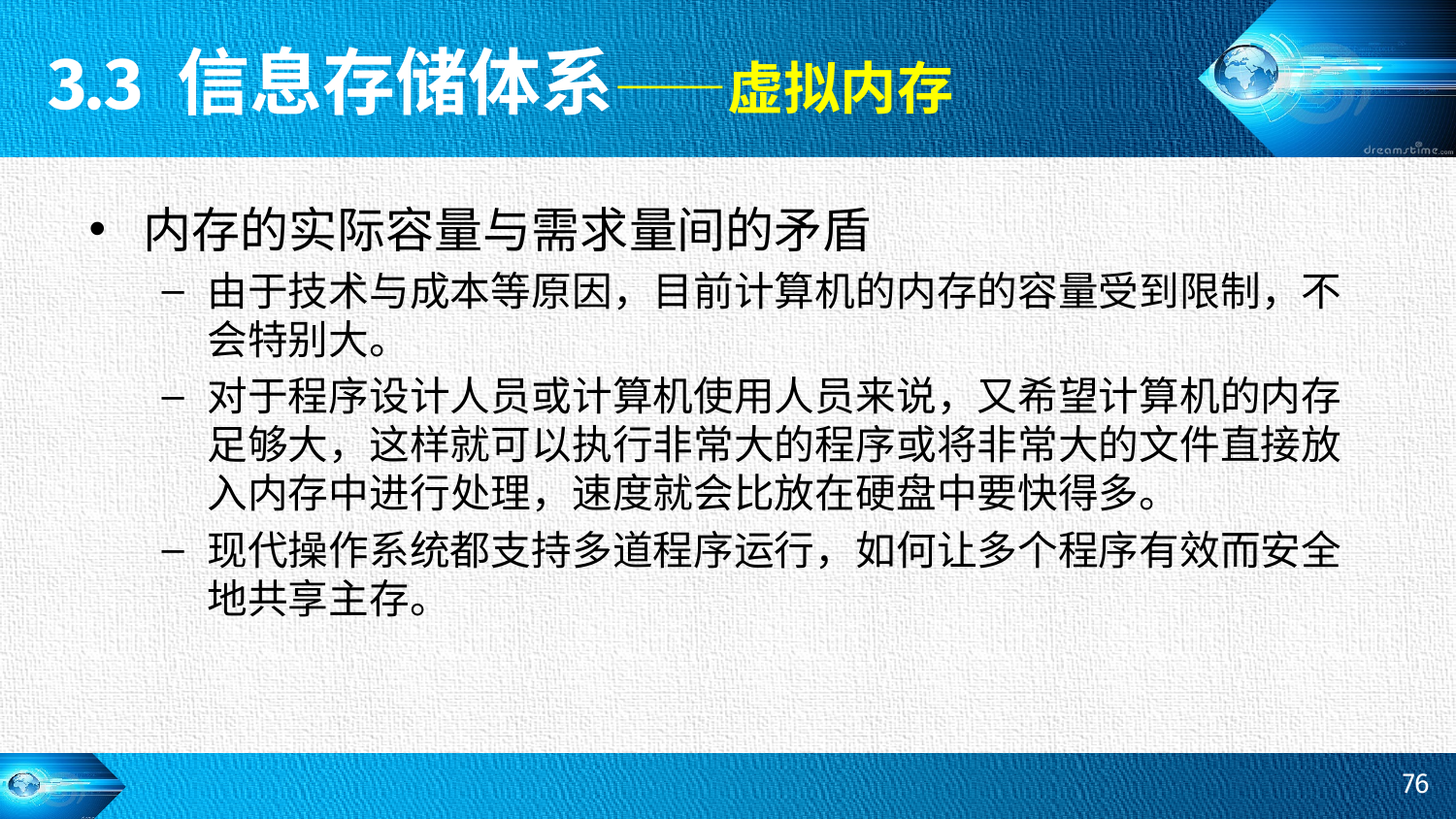

3.3 信息存储体系——虚拟内存
内存的实际容量与需求量间的矛盾
由于技术与成本等原因，目前计算机的内存的容量受到限制，不会特别大。
对于程序设计人员或计算机使用人员来说，又希望计算机的内存足够大，这样就可以执行非常大的程序或将非常大的文件直接放入内存中进行处理，速度就会比放在硬盘中要快得多。
现代操作系统都支持多道程序运行，如何让多个程序有效而安全地共享主存。
76